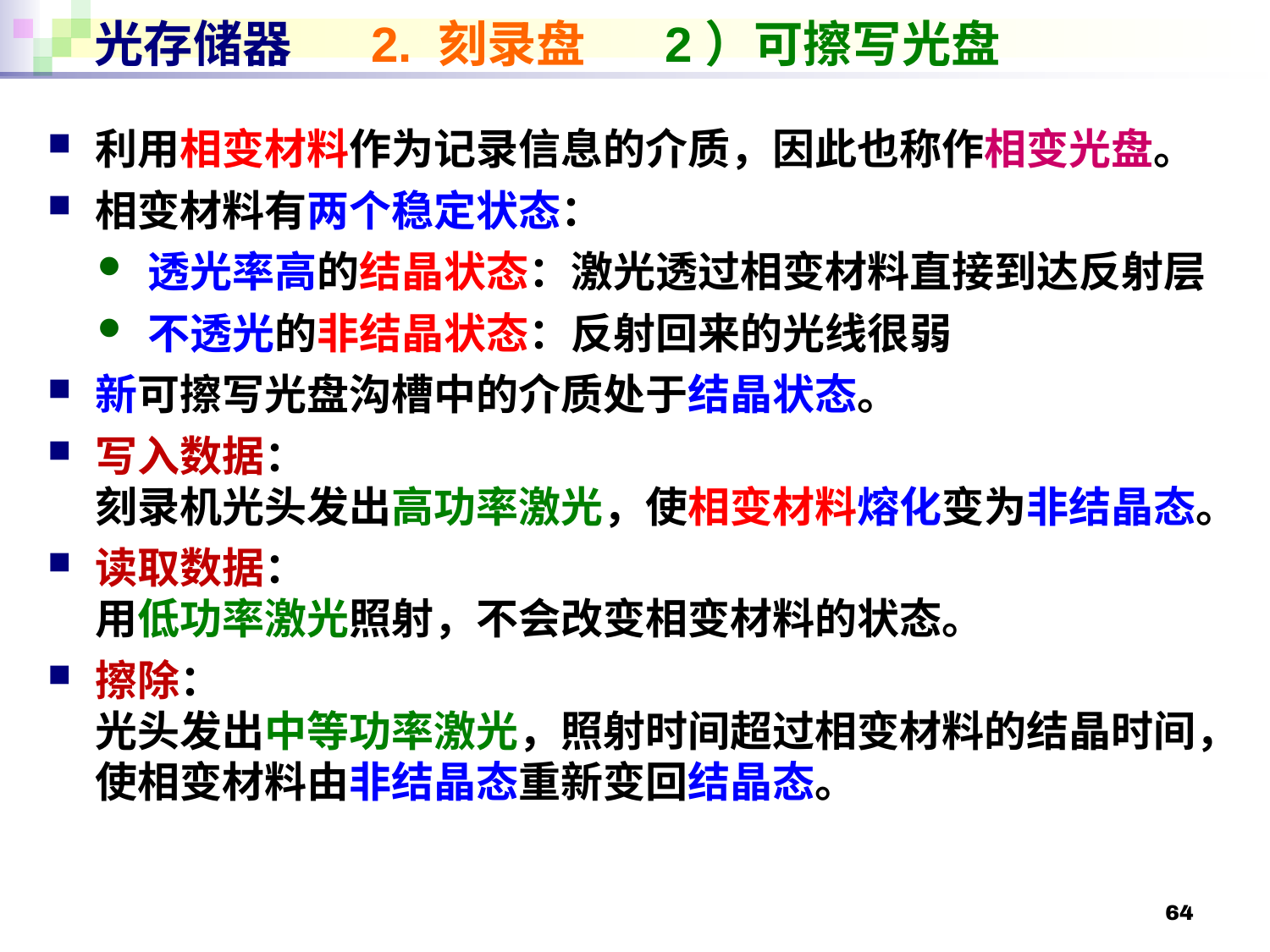

# 光存储器      2. 刻录盘      2）可擦写光盘
利用相变材料作为记录信息的介质，因此也称作相变光盘。
相变材料有两个稳定状态：
透光率高的结晶状态：激光透过相变材料直接到达反射层
不透光的非结晶状态：反射回来的光线很弱
新可擦写光盘沟槽中的介质处于结晶状态。
写入数据：
刻录机光头发出高功率激光，使相变材料熔化变为非结晶态。
读取数据：
用低功率激光照射，不会改变相变材料的状态。
擦除：
光头发出中等功率激光，照射时间超过相变材料的结晶时间，
使相变材料由非结晶态重新变回结晶态。
64